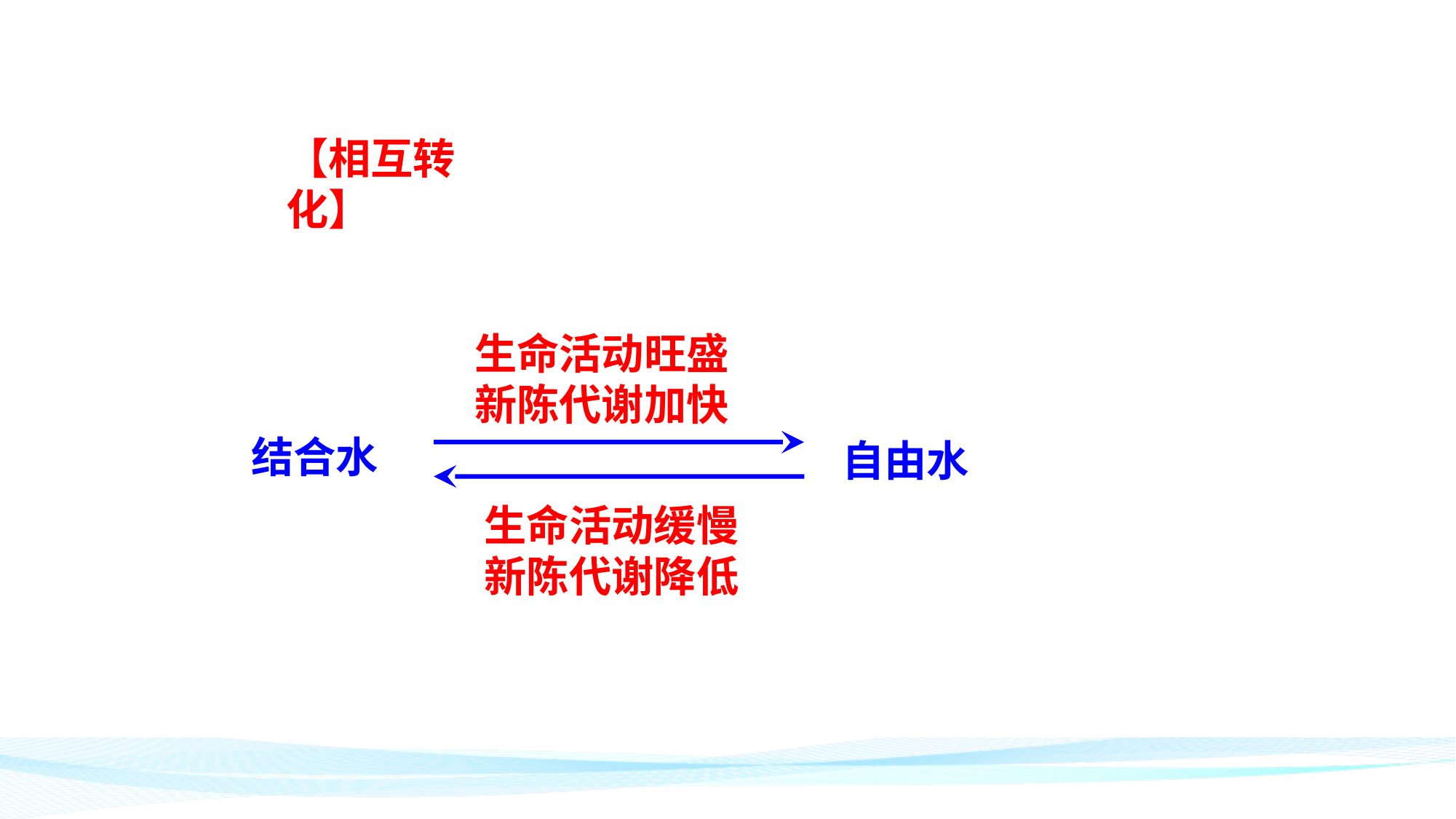

【相互转化】
生命活动旺盛
新陈代谢加快
结合水
自由水

生命活动缓慢
新陈代谢降低